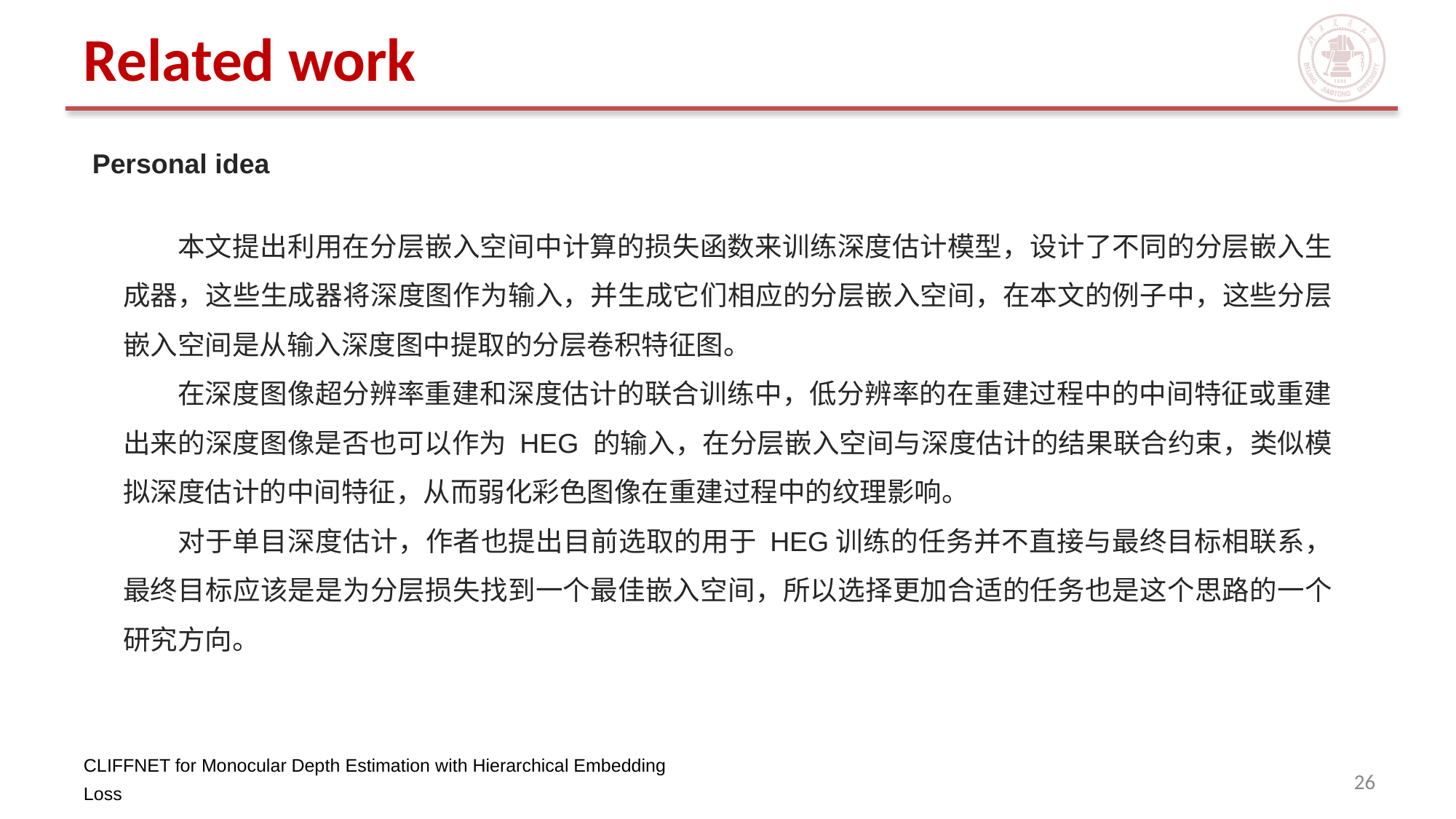

# Related work
Personal idea
本文提出利用在分层嵌入空间中计算的损失函数来训练深度估计模型，设计了不同的分层嵌入生成器，这些生成器将深度图作为输入，并生成它们相应的分层嵌入空间，在本文的例子中，这些分层嵌入空间是从输入深度图中提取的分层卷积特征图。
在深度图像超分辨率重建和深度估计的联合训练中，低分辨率的在重建过程中的中间特征或重建出来的深度图像是否也可以作为 HEG 的输入，在分层嵌入空间与深度估计的结果联合约束，类似模拟深度估计的中间特征，从而弱化彩色图像在重建过程中的纹理影响。
对于单目深度估计，作者也提出目前选取的用于 HEG训练的任务并不直接与最终目标相联系，最终目标应该是是为分层损失找到一个最佳嵌入空间，所以选择更加合适的任务也是这个思路的一个研究方向。
26